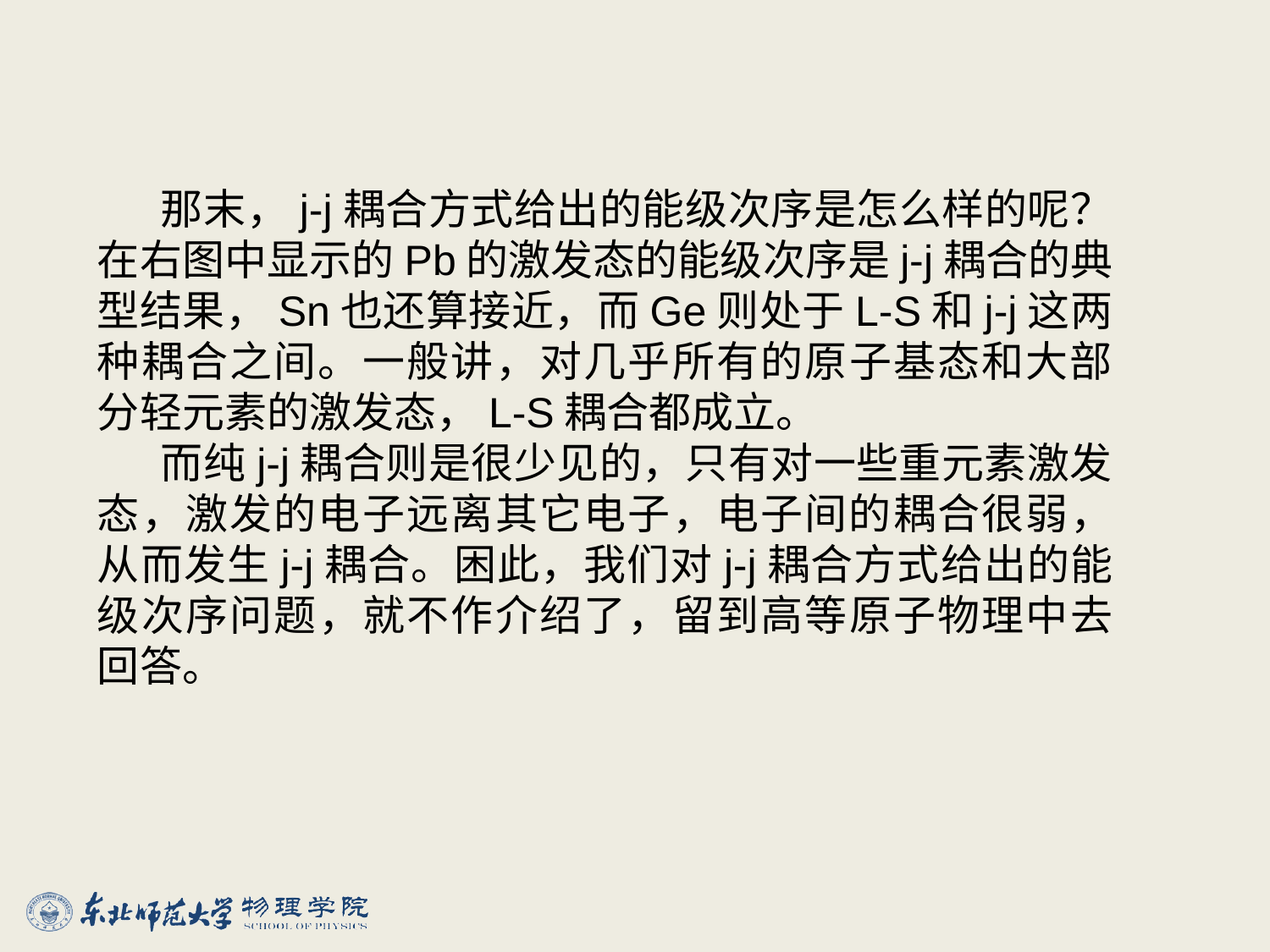

那末，j-j耦合方式给出的能级次序是怎么样的呢？在右图中显示的Pb的激发态的能级次序是j-j耦合的典型结果，Sn也还算接近，而Ge则处于L-S和j-j这两种耦合之间。一般讲，对几乎所有的原子基态和大部分轻元素的激发态，L-S耦合都成立。
而纯j-j耦合则是很少见的，只有对一些重元素激发态，激发的电子远离其它电子，电子间的耦合很弱，从而发生j-j耦合。困此，我们对j-j耦合方式给出的能级次序问题，就不作介绍了，留到高等原子物理中去回答。